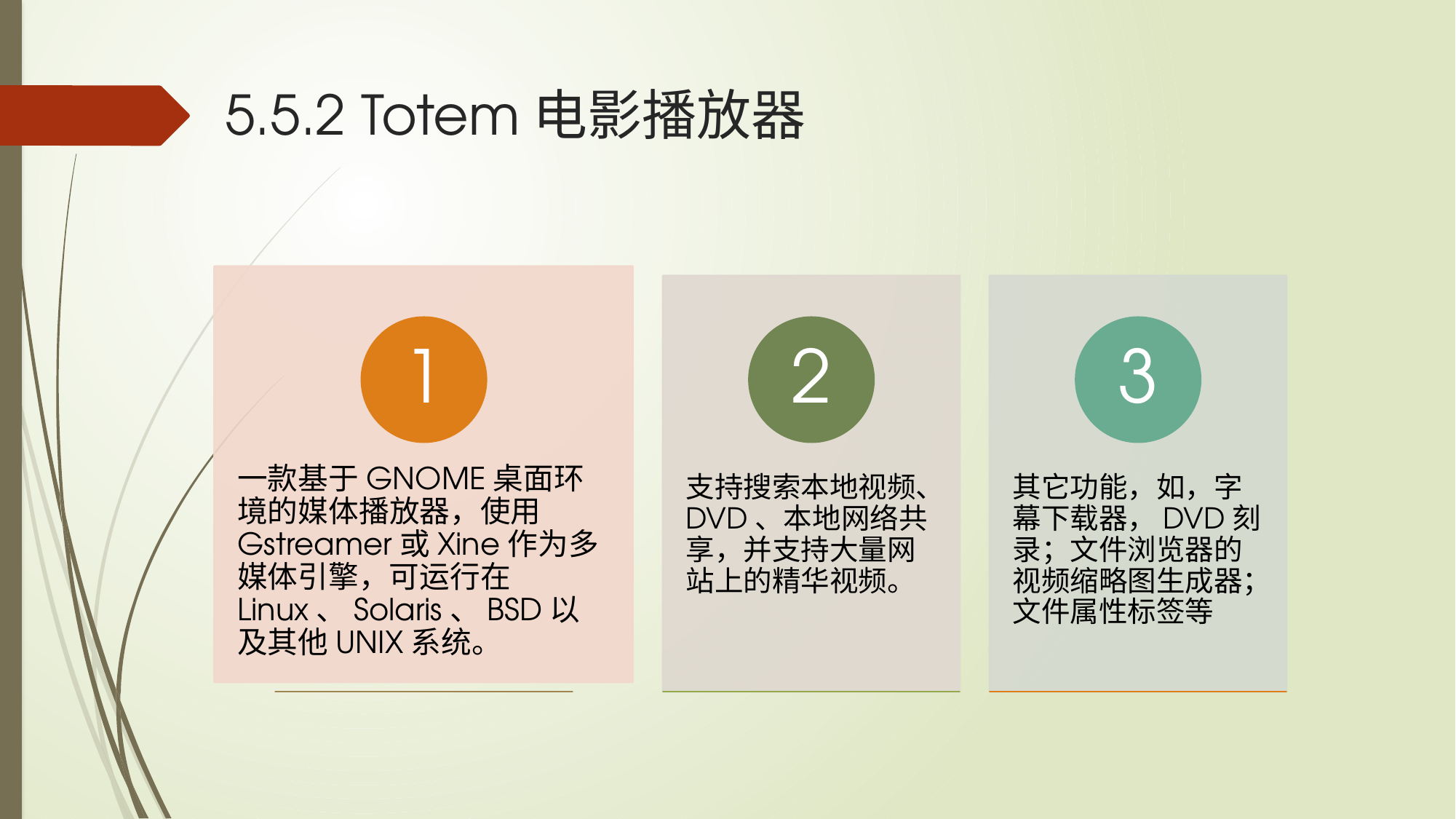

# 5.5.2 Totem电影播放器
一款基于GNOME桌面环境的媒体播放器，使用Gstreamer或Xine作为多媒体引擎，可运行在Linux、Solaris、BSD以及其他UNIX系统。
1
支持搜索本地视频、DVD、本地网络共享，并支持大量网站上的精华视频。
2
其它功能，如，字幕下载器，DVD刻录；文件浏览器的视频缩略图生成器；文件属性标签等
3